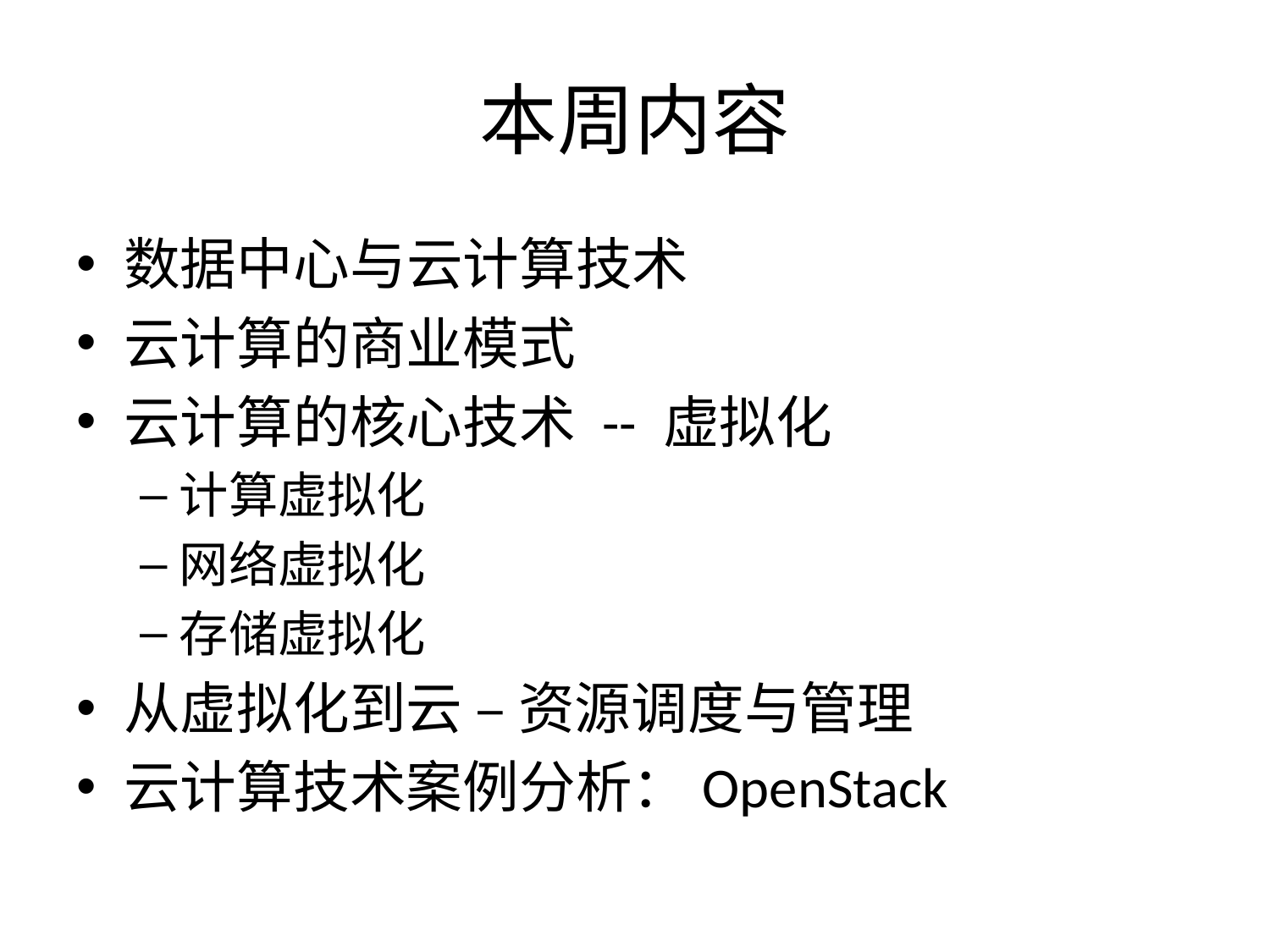

# 本周内容
数据中心与云计算技术
云计算的商业模式
云计算的核心技术 -- 虚拟化
计算虚拟化
网络虚拟化
存储虚拟化
从虚拟化到云 – 资源调度与管理
云计算技术案例分析：OpenStack